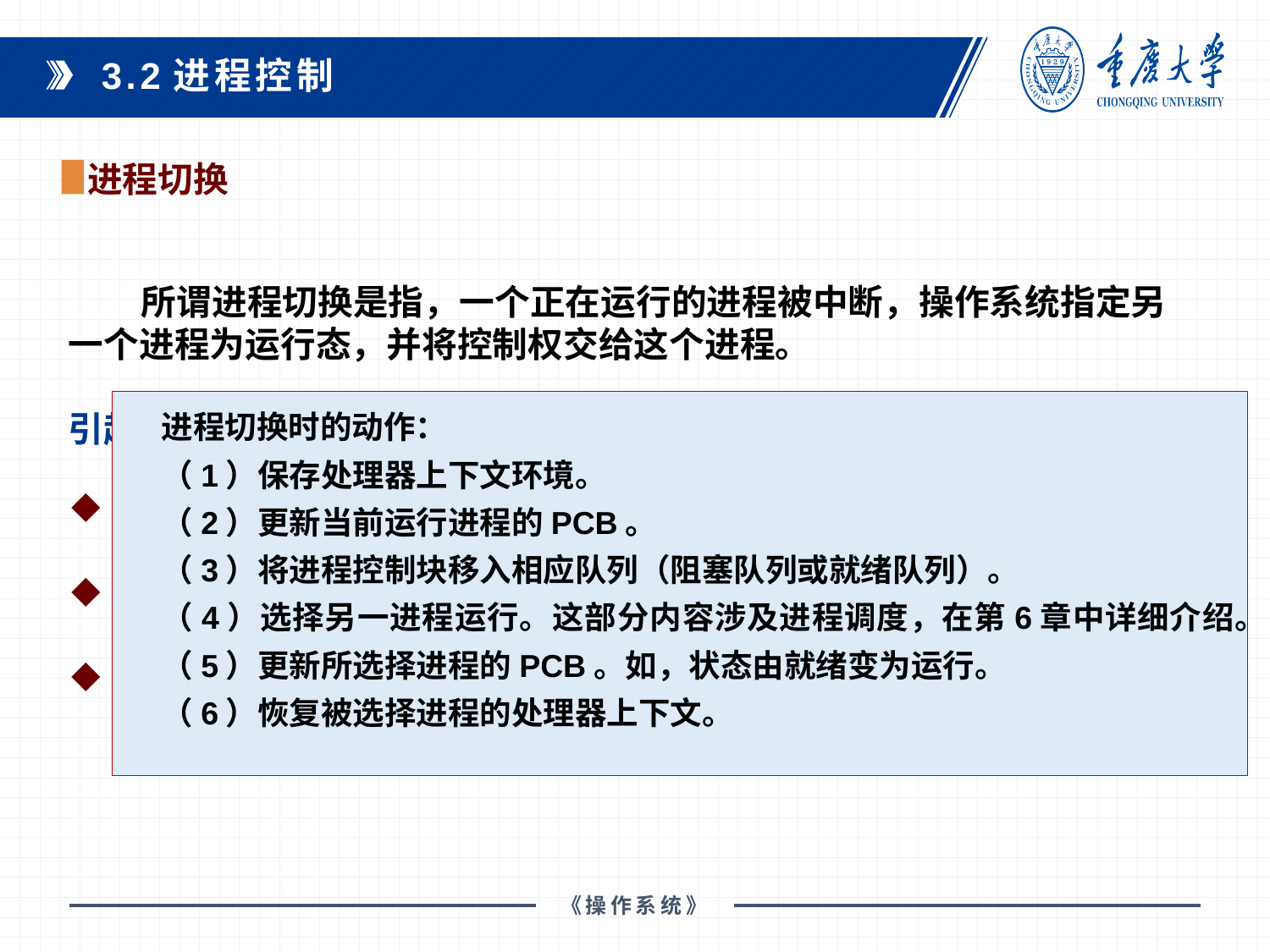

3.2进程控制

进程切换

        所谓进程切换是指，一个正在运行的进程被中断，操作系统指定另一个进程为运行态，并将控制权交给这个进程。

引起进程切换的事件有：

中断：时钟中断（基于时间片的调度）和I/O中断。

陷阱：与当前运行进程所产生的错误或异常有关。

系统调用：切换至操作系统进程，请求系统调用的进程转为阻塞态。
进程切换时的动作：
（1）保存处理器上下文环境。
（2）更新当前运行进程的PCB。
（3）将进程控制块移入相应队列（阻塞队列或就绪队列）。
（4）选择另一进程运行。这部分内容涉及进程调度，在第6章中详细介绍。
（5）更新所选择进程的PCB。如，状态由就绪变为运行。
（6）恢复被选择进程的处理器上下文。